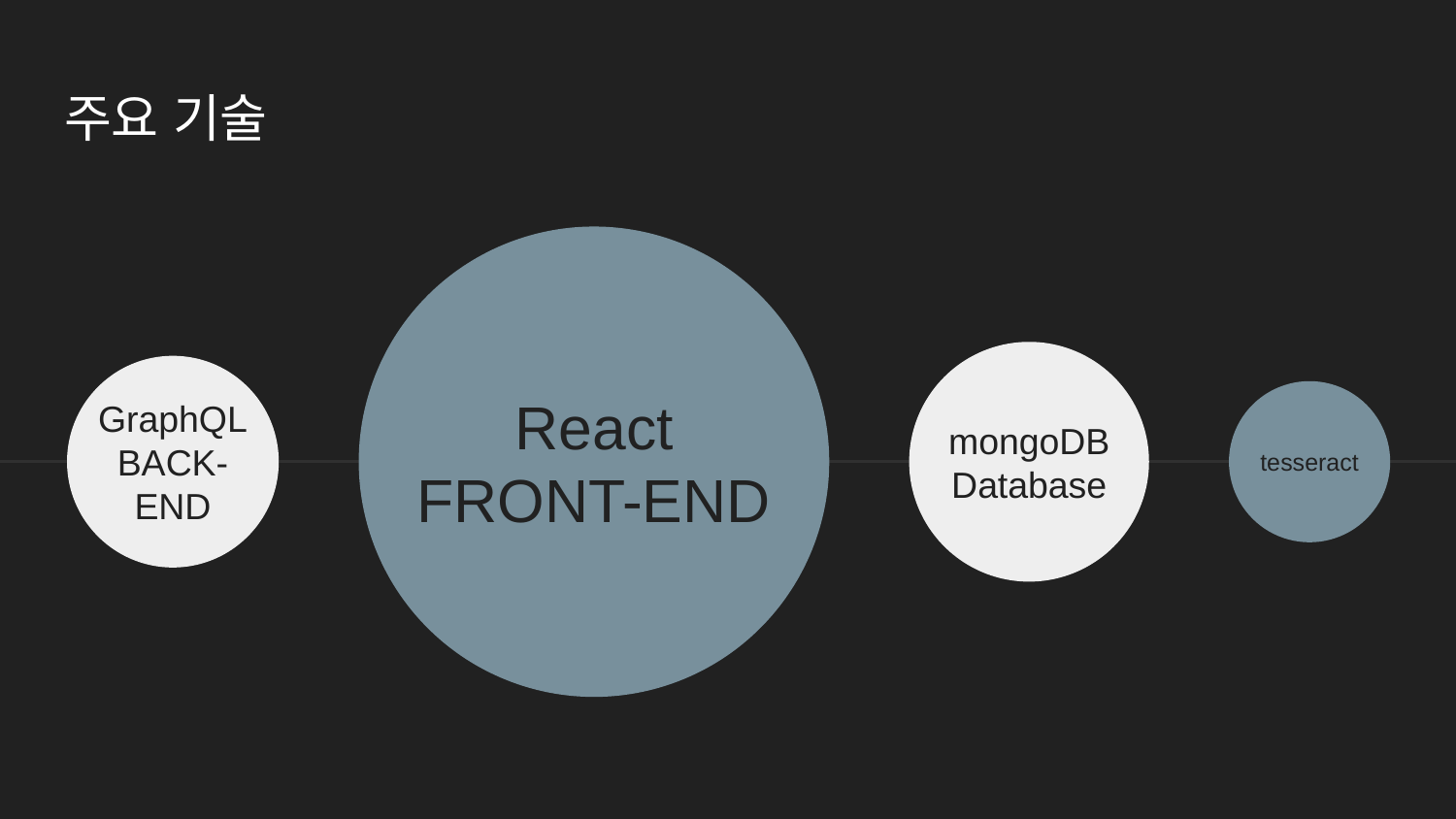

# 주요 기술

GraphQL
BACK-END
React
FRONT-END
mongoDB
Database
tesseract